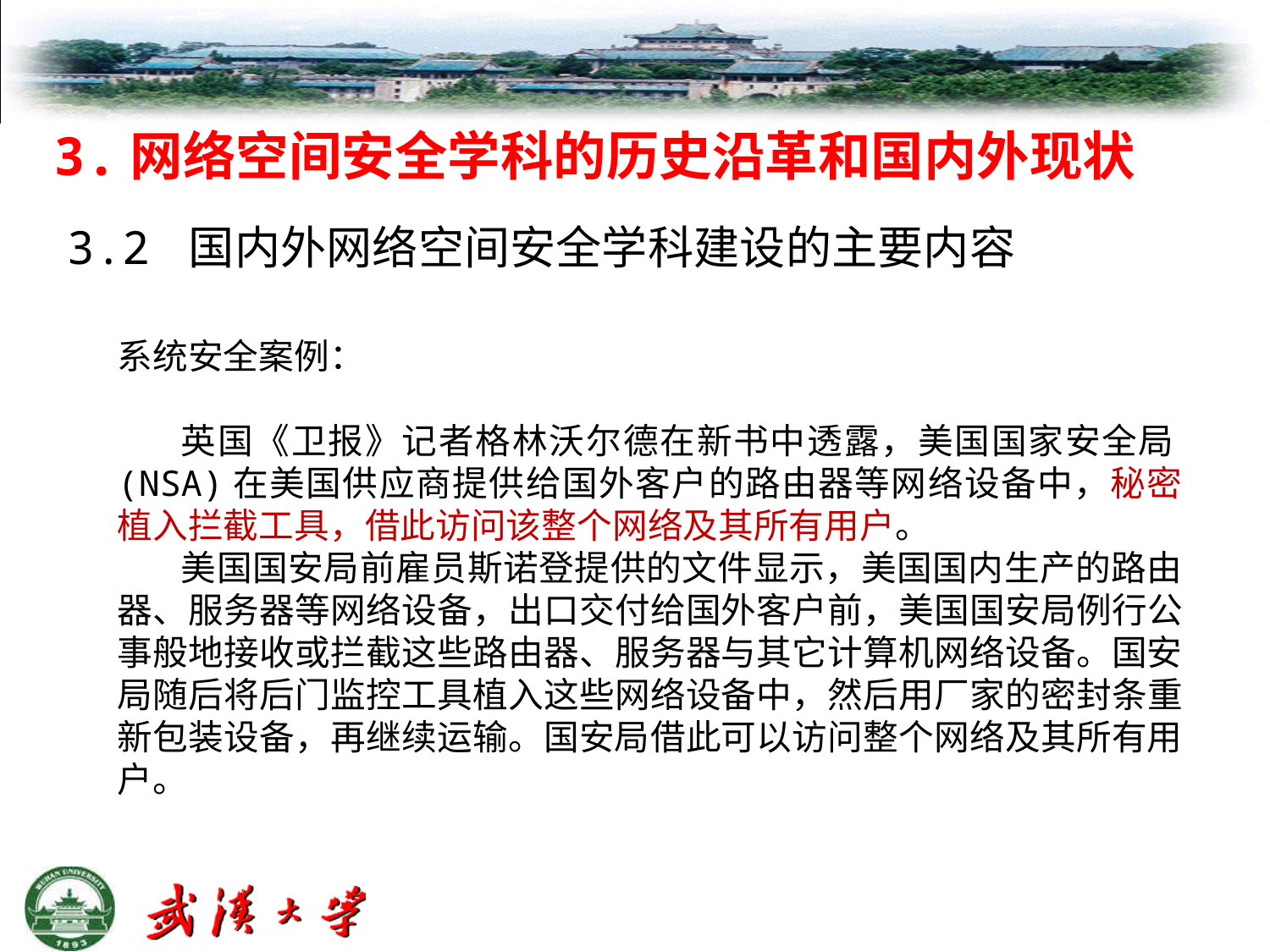

# 3.网络空间安全学科的历史沿革和国内外现状
3.2 国内外网络空间安全学科建设的主要内容
系统安全案例：

英国《卫报》记者格林沃尔德在新书中透露，美国国家安全局(NSA)在美国供应商提供给国外客户的路由器等网络设备中，秘密植入拦截工具，借此访问该整个网络及其所有用户。
美国国安局前雇员斯诺登提供的文件显示，美国国内生产的路由器、服务器等网络设备，出口交付给国外客户前，美国国安局例行公事般地接收或拦截这些路由器、服务器与其它计算机网络设备。国安局随后将后门监控工具植入这些网络设备中，然后用厂家的密封条重新包装设备，再继续运输。国安局借此可以访问整个网络及其所有用户。